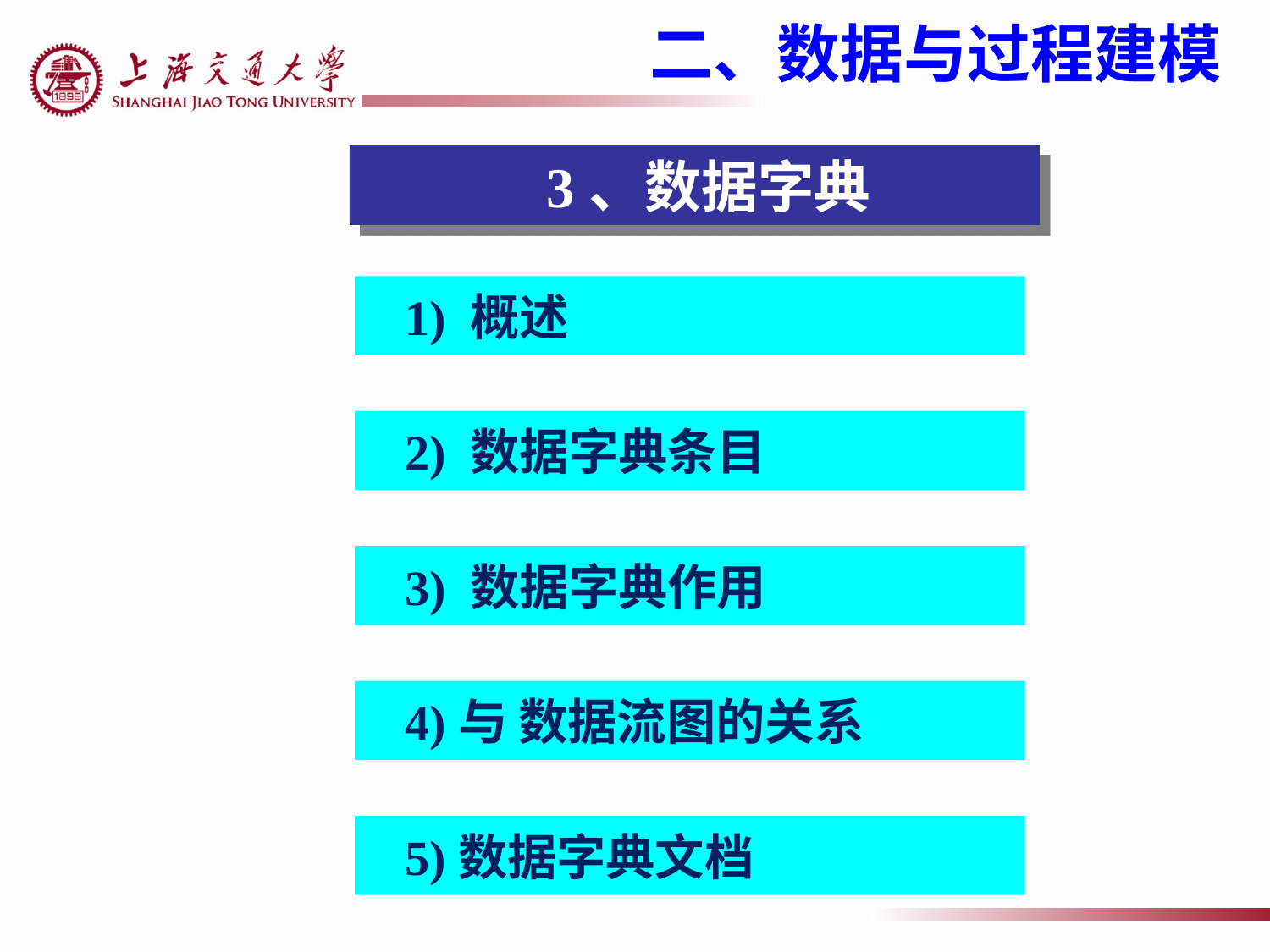

二、数据与过程建模
  3、数据字典
1) 概述
2) 数据字典条目
3) 数据字典作用
4)与 数据流图的关系
5)数据字典文档